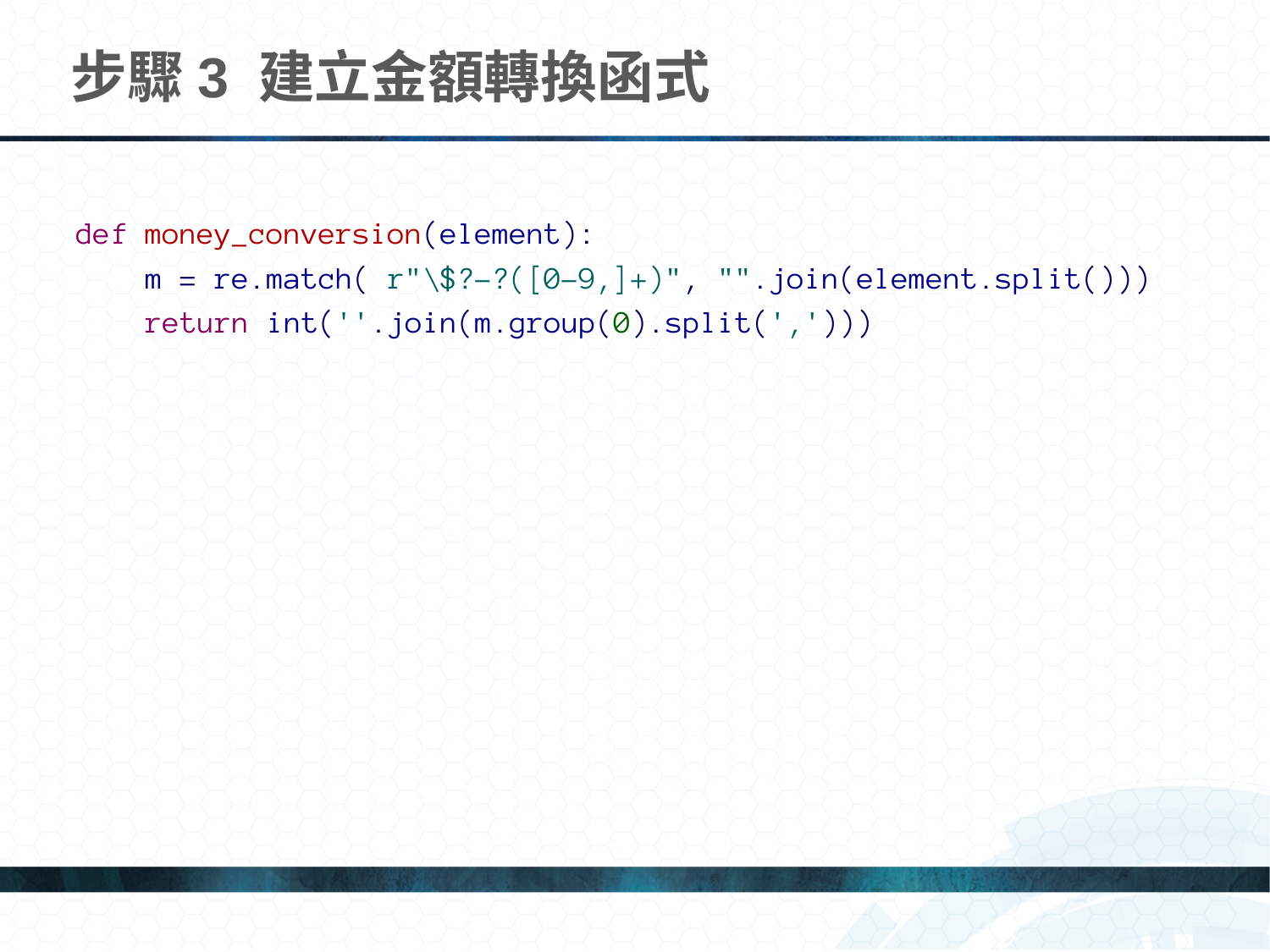

# 步驟3 建立金額轉換函式
def money_conversion(element):
    m = re.match( r"\$?-?([0-9,]+)", "".join(element.split()))
    return int(''.join(m.group(0).split(',')))